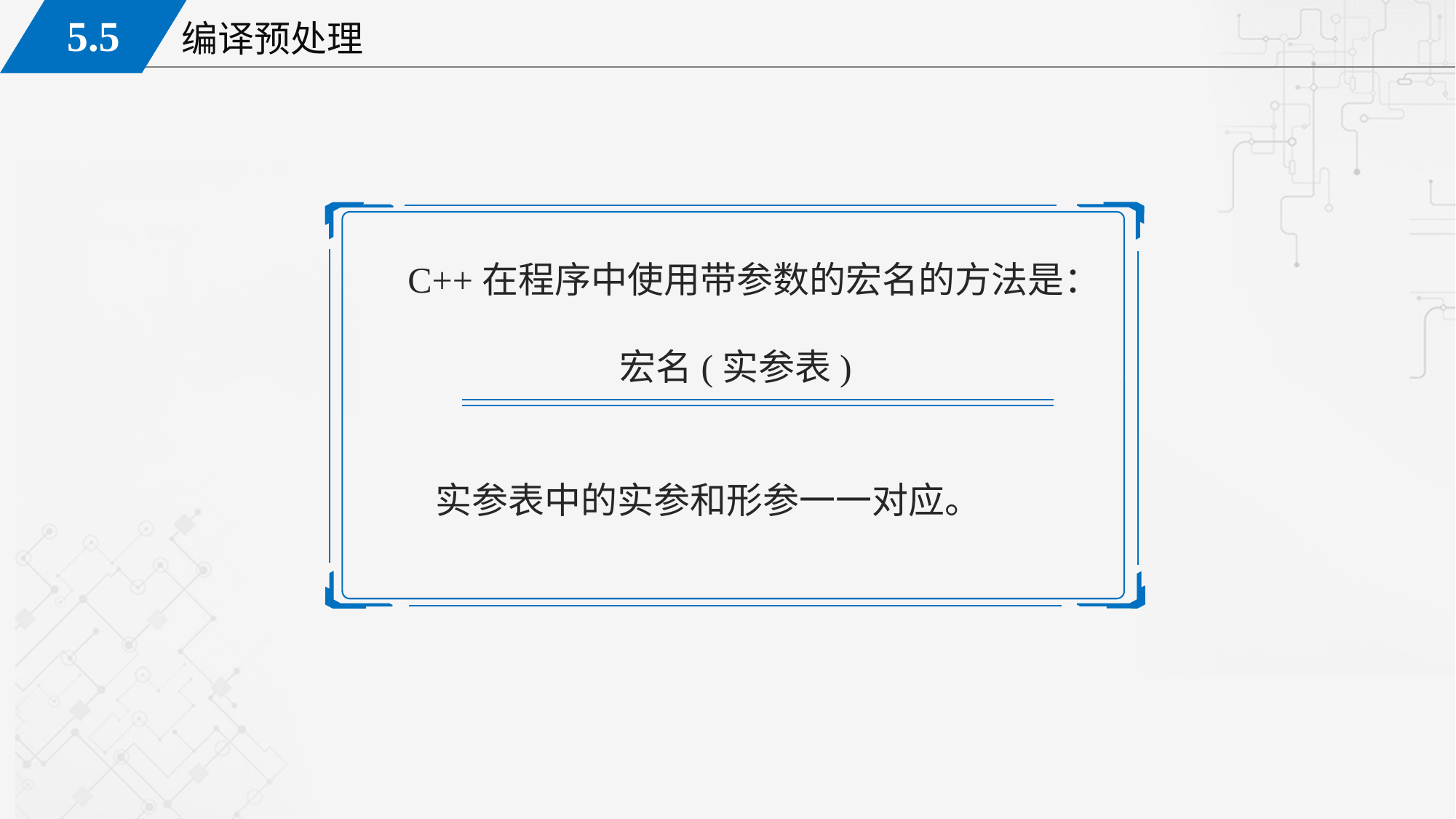

C++在程序中使用带参数的宏名的方法是：

宏名(实参表)

实参表中的实参和形参一一对应。